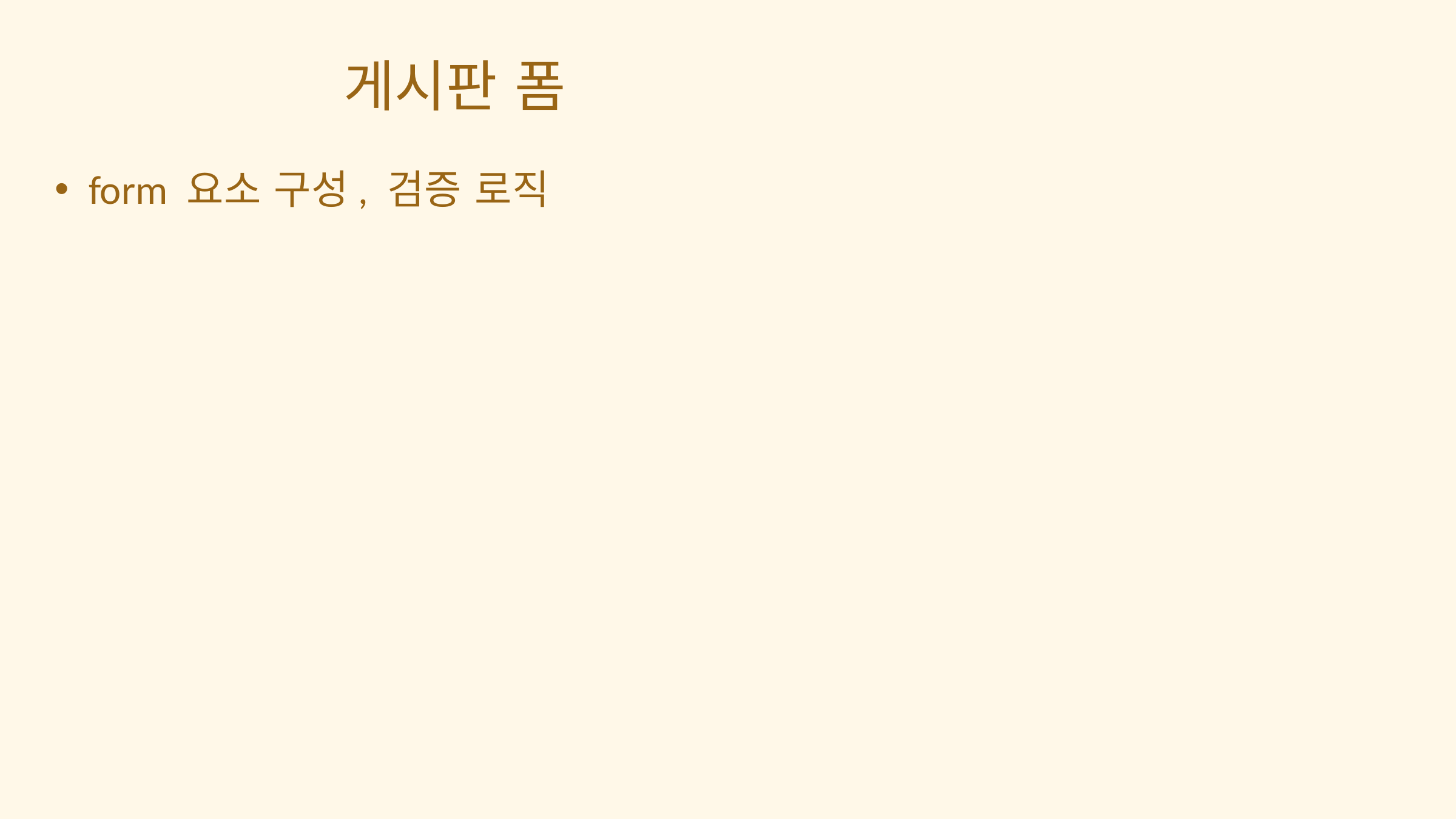

게시판 폼
form 요소 구성, 검증 로직